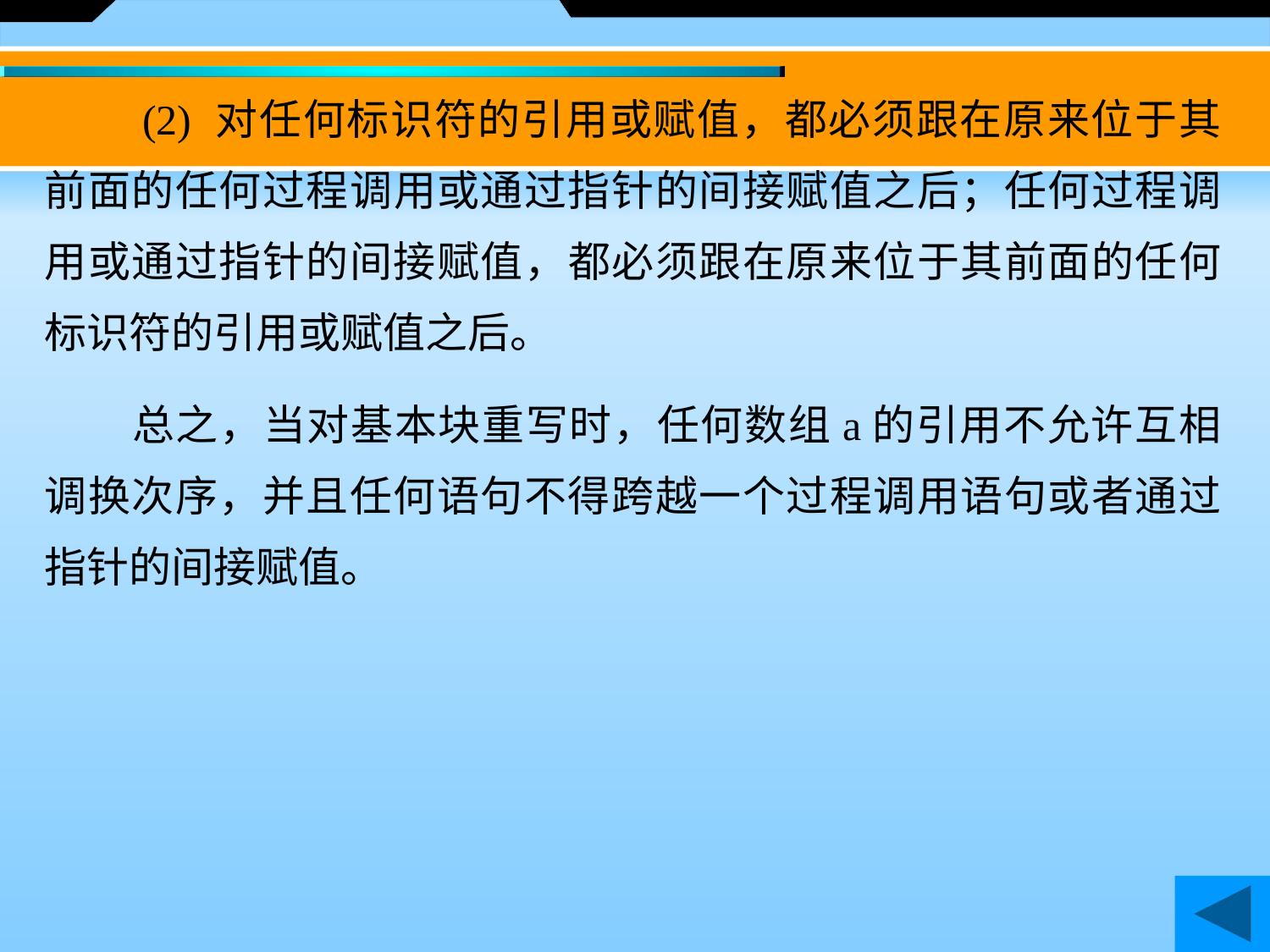

(2) 对任何标识符的引用或赋值，都必须跟在原来位于其前面的任何过程调用或通过指针的间接赋值之后；任何过程调用或通过指针的间接赋值，都必须跟在原来位于其前面的任何标识符的引用或赋值之后。
　　总之，当对基本块重写时，任何数组a的引用不允许互相调换次序，并且任何语句不得跨越一个过程调用语句或者通过指针的间接赋值。